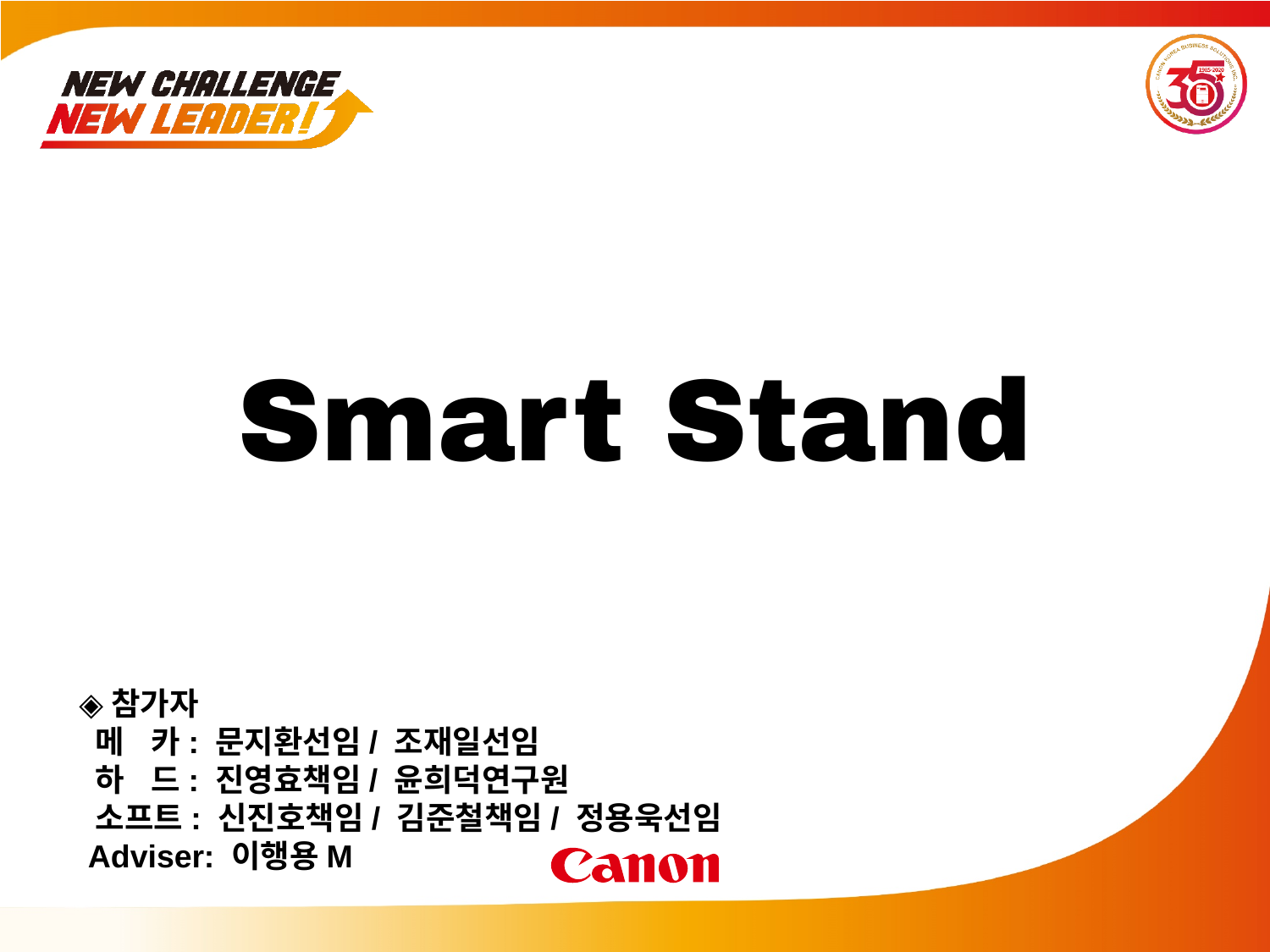

Smart Stand

◈참가자
 메   카: 문지환선임/ 조재일선임
 하   드: 진영효책임/ 윤희덕연구원
 소프트: 신진호책임/ 김준철책임/ 정용욱선임
 Adviser: 이행용M